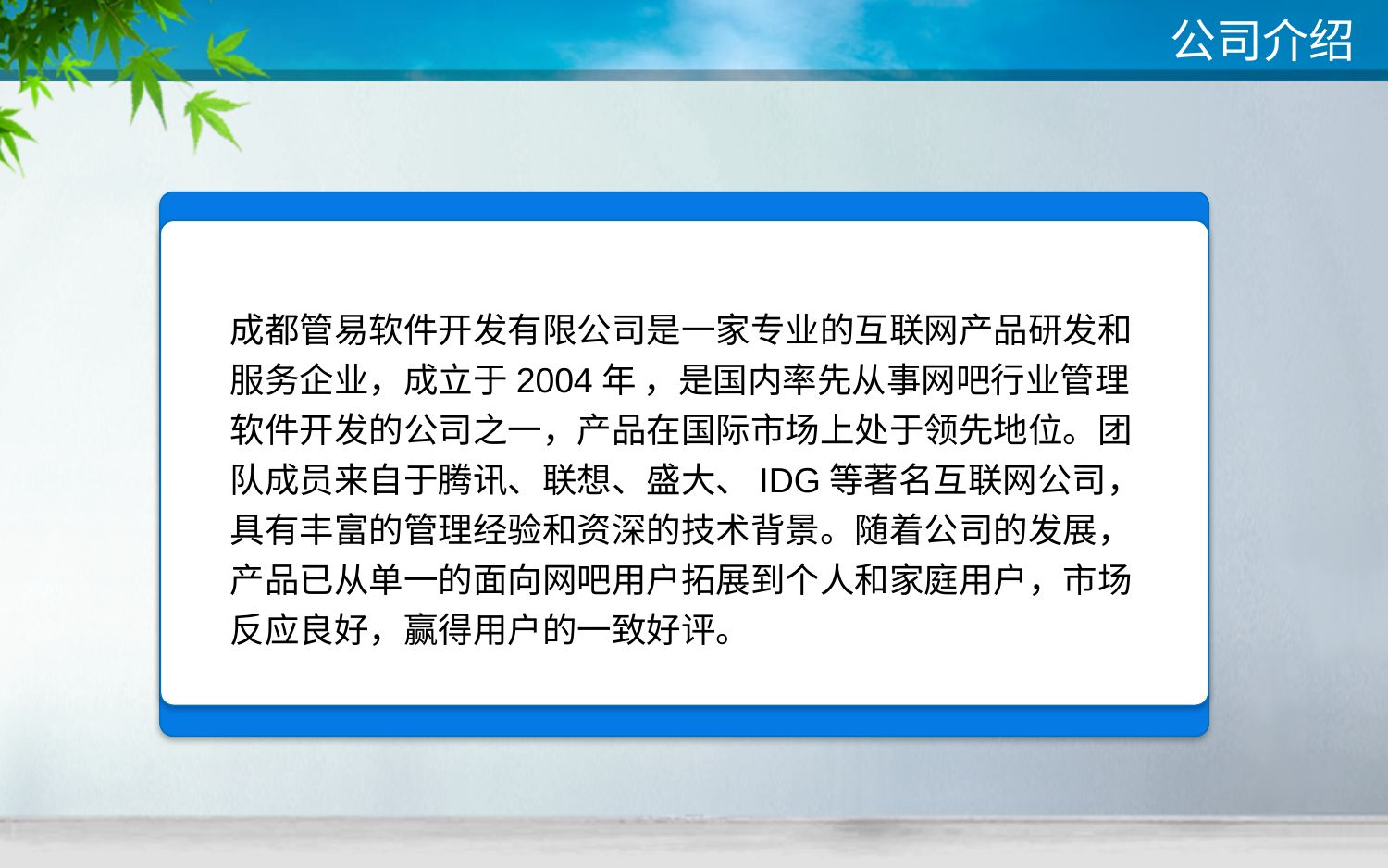

公司介绍

成都管易软件开发有限公司是一家专业的互联网产品研发和服务企业，成立于2004年 ，是国内率先从事网吧行业管理软件开发的公司之一，产品在国际市场上处于领先地位。团队成员来自于腾讯、联想、盛大、IDG等著名互联网公司，具有丰富的管理经验和资深的技术背景。随着公司的发展，产品已从单一的面向网吧用户拓展到个人和家庭用户，市场反应良好，赢得用户的一致好评。